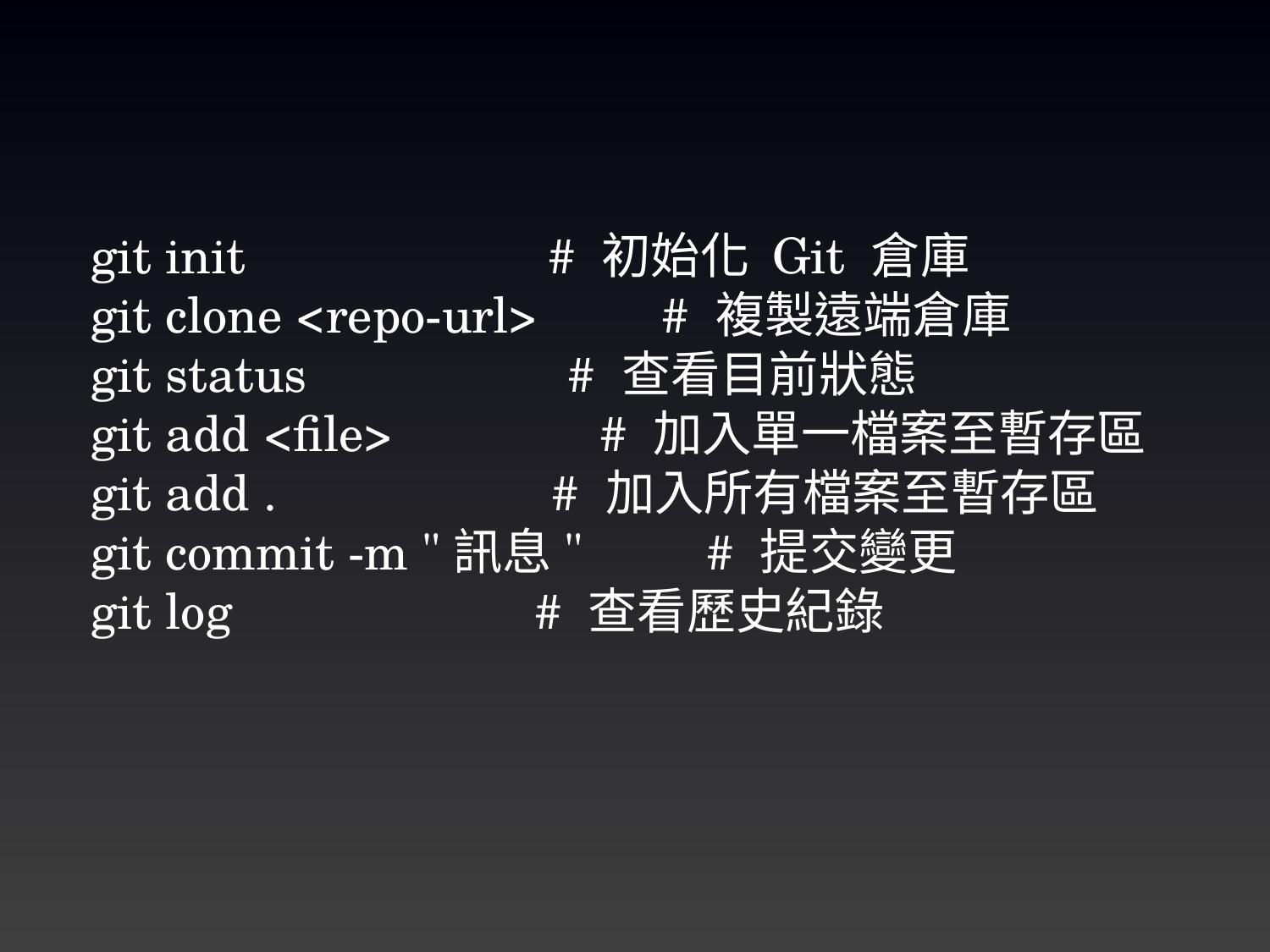

git init                      # 初始化 Git 倉庫
git clone <repo-url>         # 複製遠端倉庫
git status                   # 查看目前狀態
git add <file>               # 加入單一檔案至暫存區
git add .                    # 加入所有檔案至暫存區
git commit -m "訊息"         # 提交變更
git log                      # 查看歷史紀錄